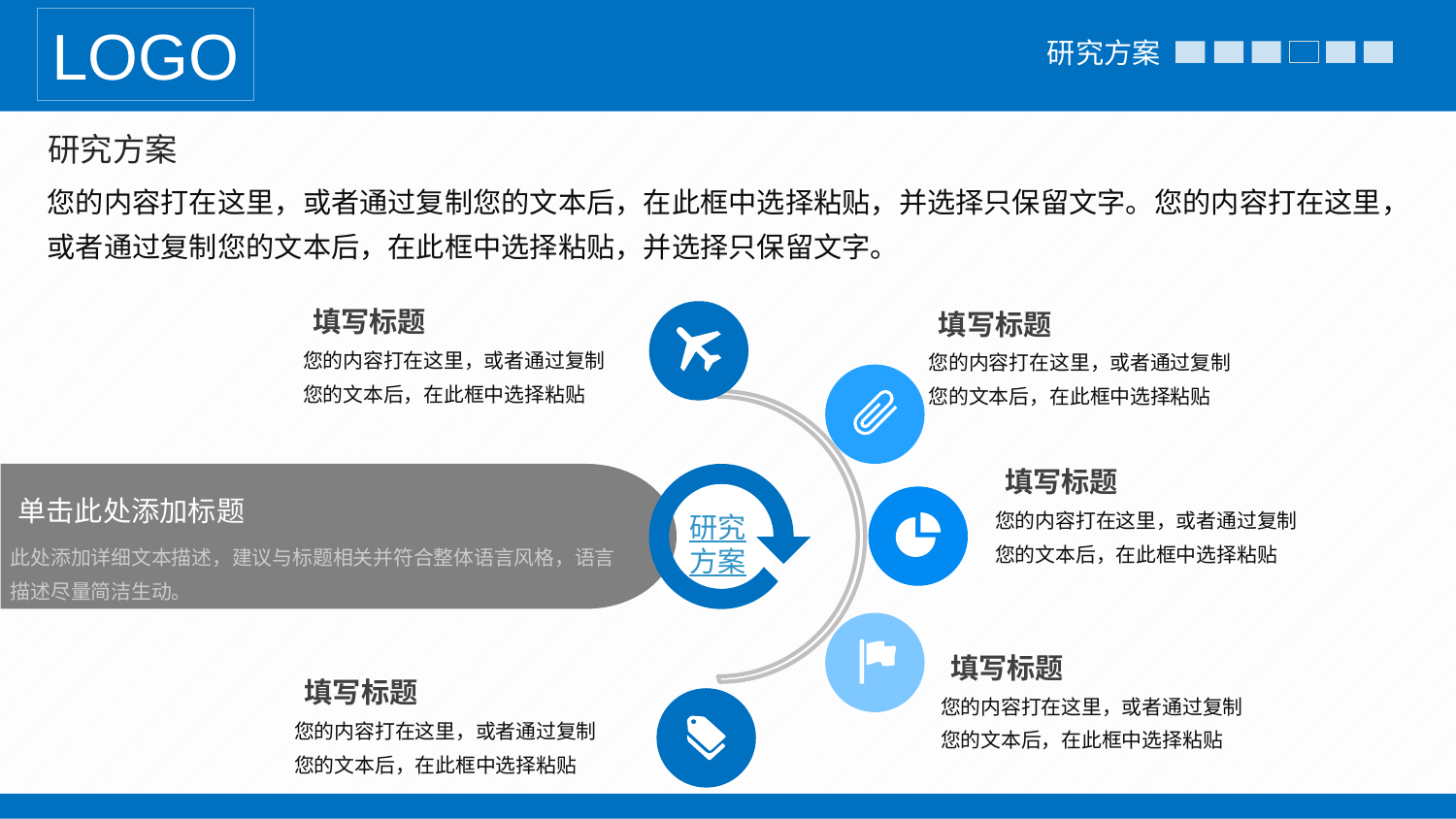

LOGO
研究方案

研究方案
您的内容打在这里，或者通过复制您的文本后，在此框中选择粘贴，并选择只保留文字。您的内容打在这里，或者通过复制您的文本后，在此框中选择粘贴，并选择只保留文字。
填写标题
您的内容打在这里，或者通过复制您的文本后，在此框中选择粘贴
填写标题
您的内容打在这里，或者通过复制您的文本后，在此框中选择粘贴

填写标题
您的内容打在这里，或者通过复制您的文本后，在此框中选择粘贴

单击此处添加标题
此处添加详细文本描述，建议与标题相关并符合整体语言风格，语言描述尽量简洁生动。

研究方案

填写标题
您的内容打在这里，或者通过复制您的文本后，在此框中选择粘贴
填写标题
您的内容打在这里，或者通过复制您的文本后，在此框中选择粘贴